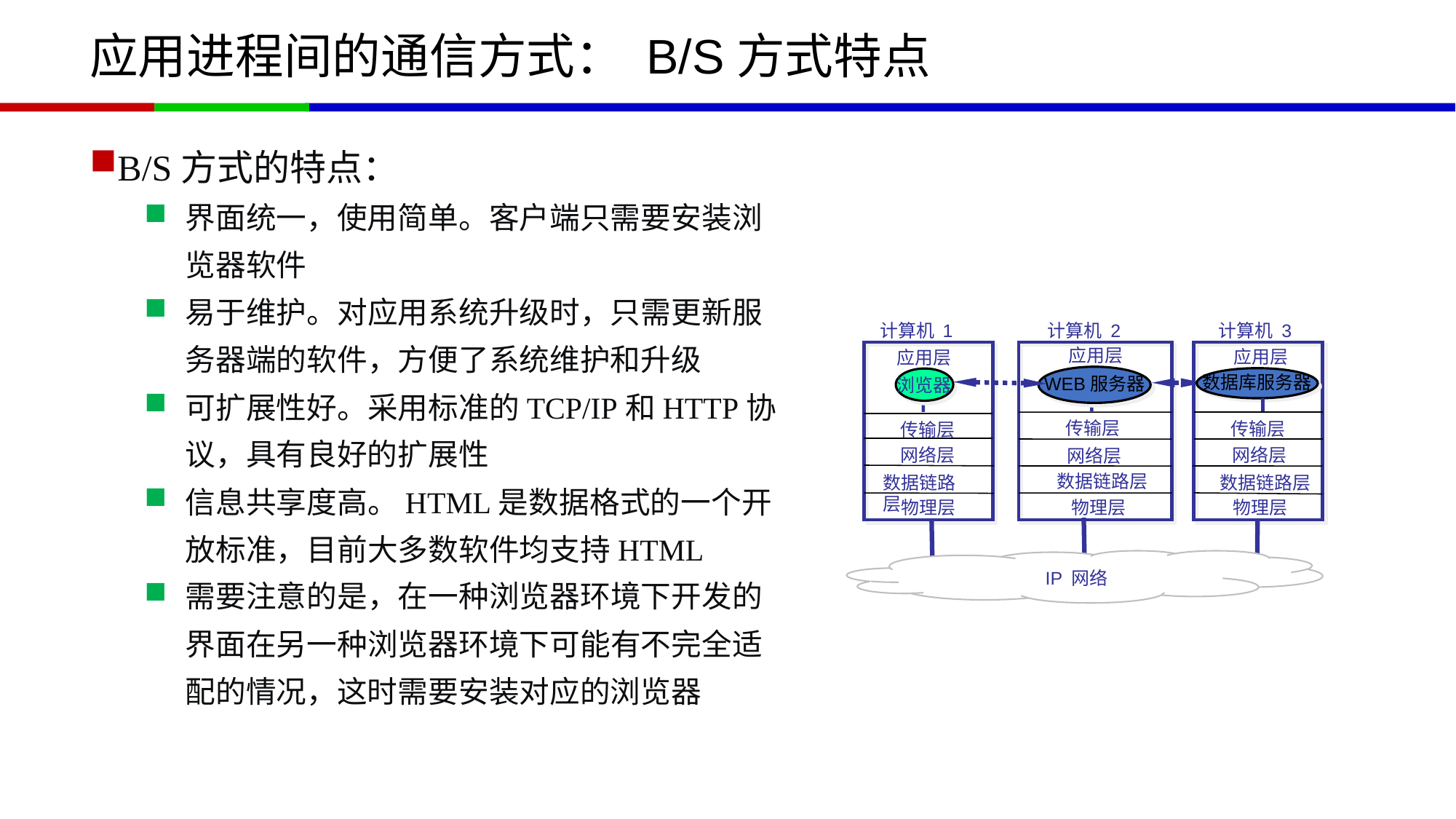

# 应用进程间的通信方式： B/S方式特点
B/S方式的特点：
界面统一，使用简单。客户端只需要安装浏览器软件
易于维护。对应用系统升级时，只需更新服务器端的软件，方便了系统维护和升级
可扩展性好。采用标准的TCP/IP和HTTP协议，具有良好的扩展性
信息共享度高。HTML是数据格式的一个开放标准，目前大多数软件均支持HTML
需要注意的是，在一种浏览器环境下开发的界面在另一种浏览器环境下可能有不完全适配的情况，这时需要安装对应的浏览器
计算机 1
计算机 2
计算机 3
应用层
应用层
应用层

WEB服务器
数据库服务器
浏览器

传输层
传输层

传输层

网络层
网络层

网络层
数据链路层

数据链路层

数据链路层
物理层
物理层
物理层

IP 网络
11